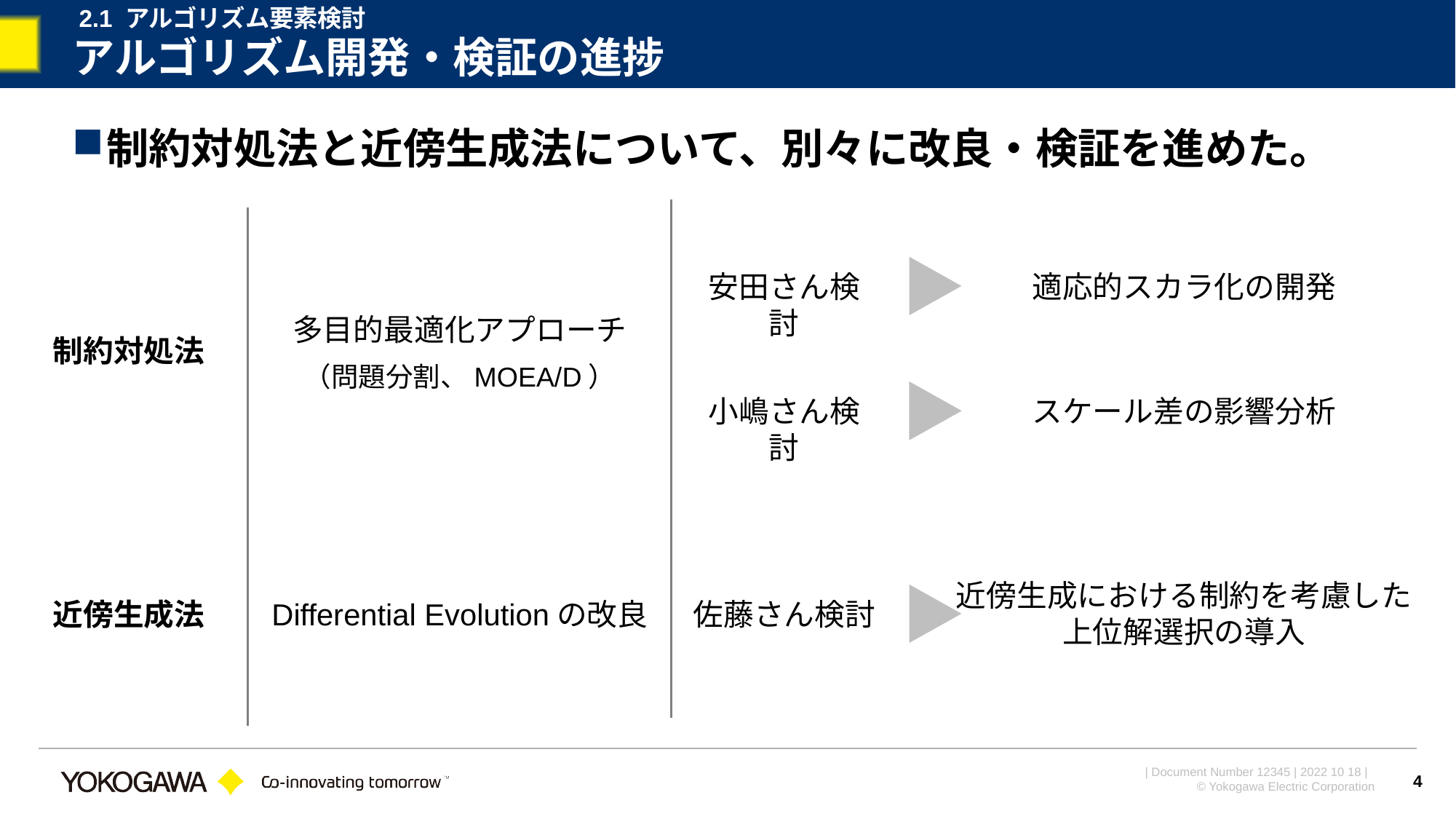

2.1 アルゴリズム要素検討
# アルゴリズム開発・検証の進捗
制約対処法と近傍生成法について、別々に改良・検証を進めた。

安田さん検討
適応的スカラ化の開発
多目的最適化アプローチ
制約対処法
（問題分割、MOEA/D）

小嶋さん検討
スケール差の影響分析
近傍生成における制約を考慮した
上位解選択の導入

近傍生成法
Differential Evolutionの改良
佐藤さん検討
4